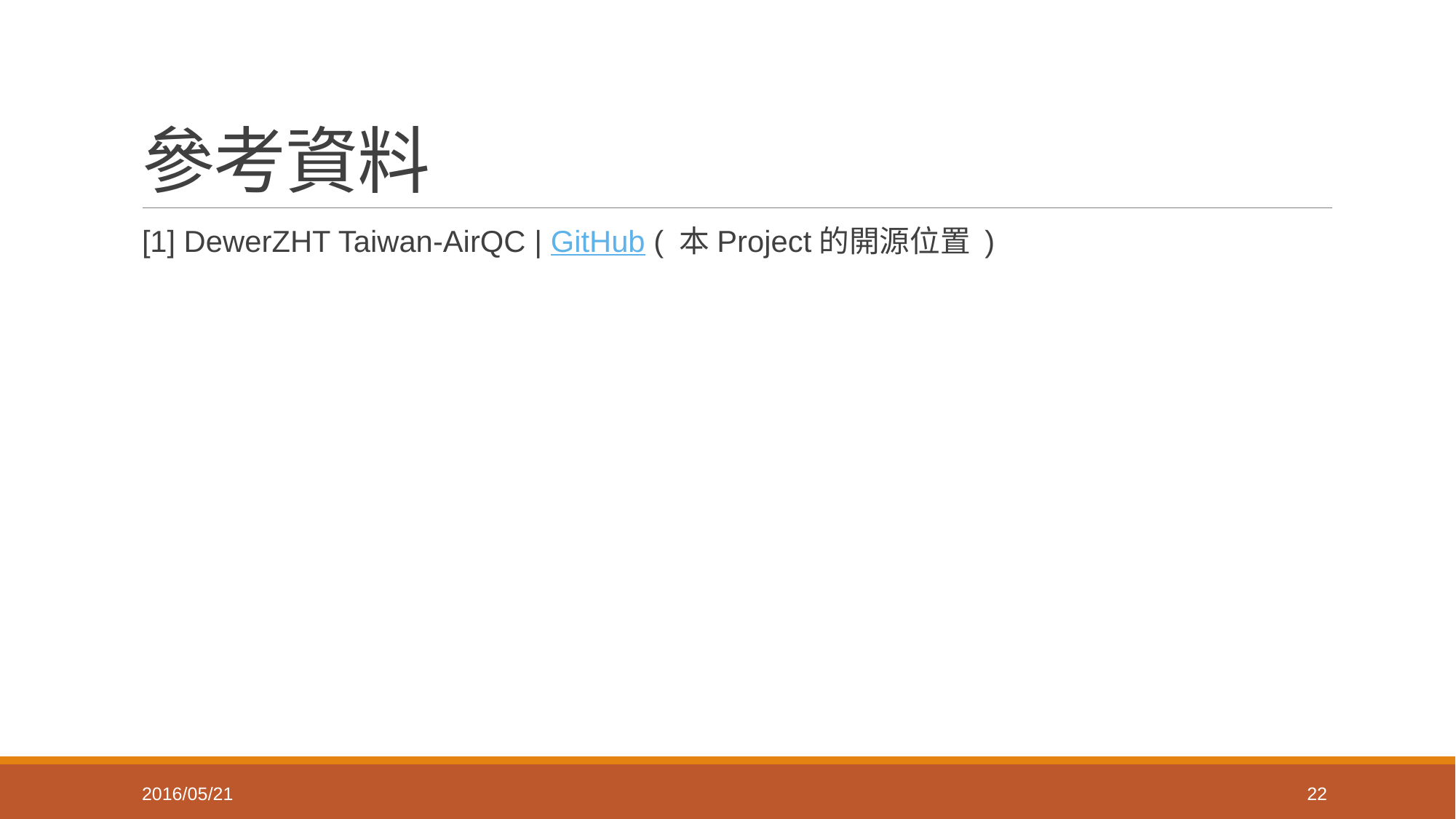

# 參考資料
[1] DewerZHT Taiwan-AirQC | GitHub ( 本Project的開源位置 )
2016/05/21
22